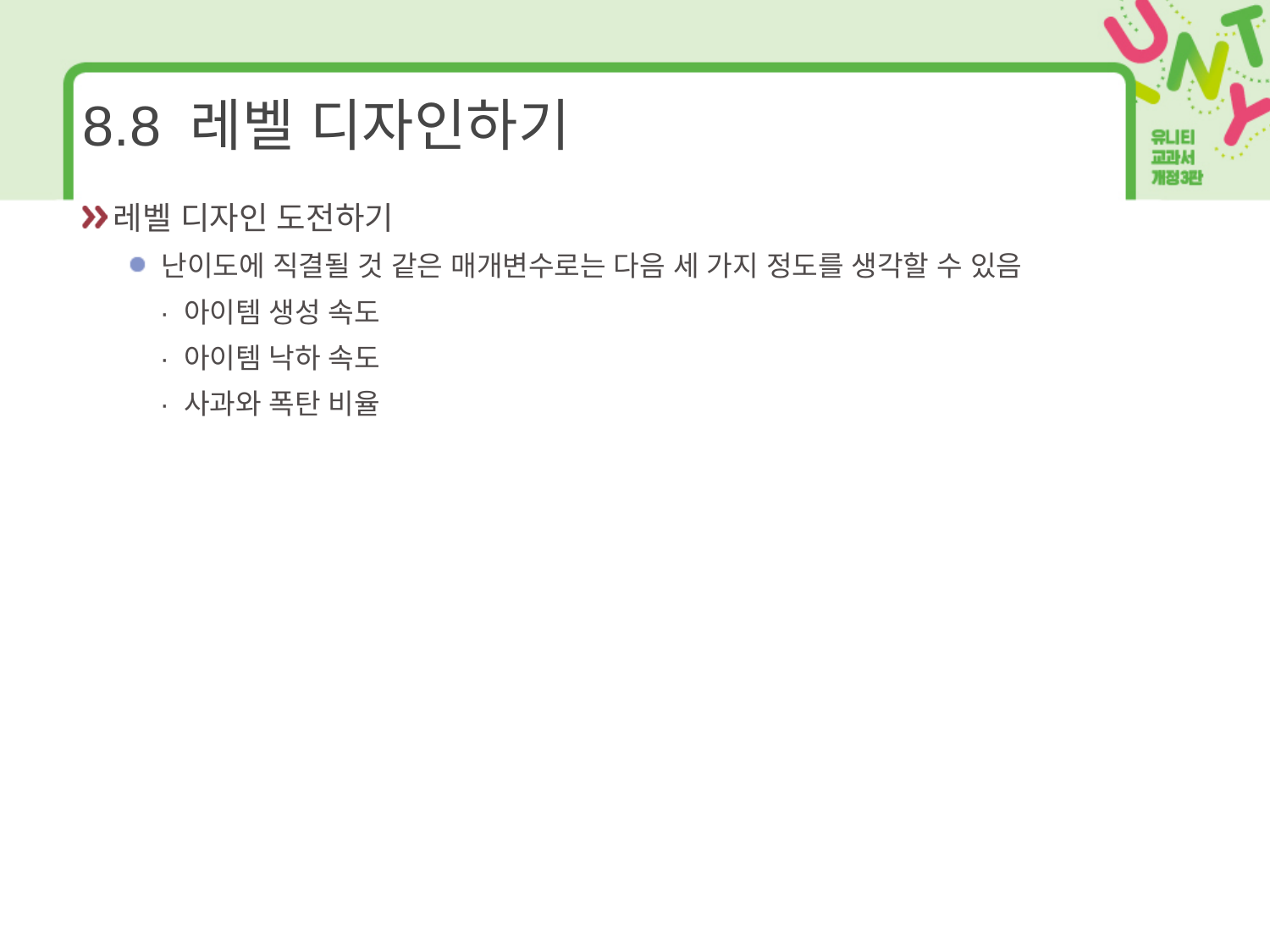

# 8.8 레벨 디자인하기
레벨 디자인 도전하기
난이도에 직결될 것 같은 매개변수로는 다음 세 가지 정도를 생각할 수 있음
    · 아이템 생성 속도
    · 아이템 낙하 속도
    · 사과와 폭탄 비율